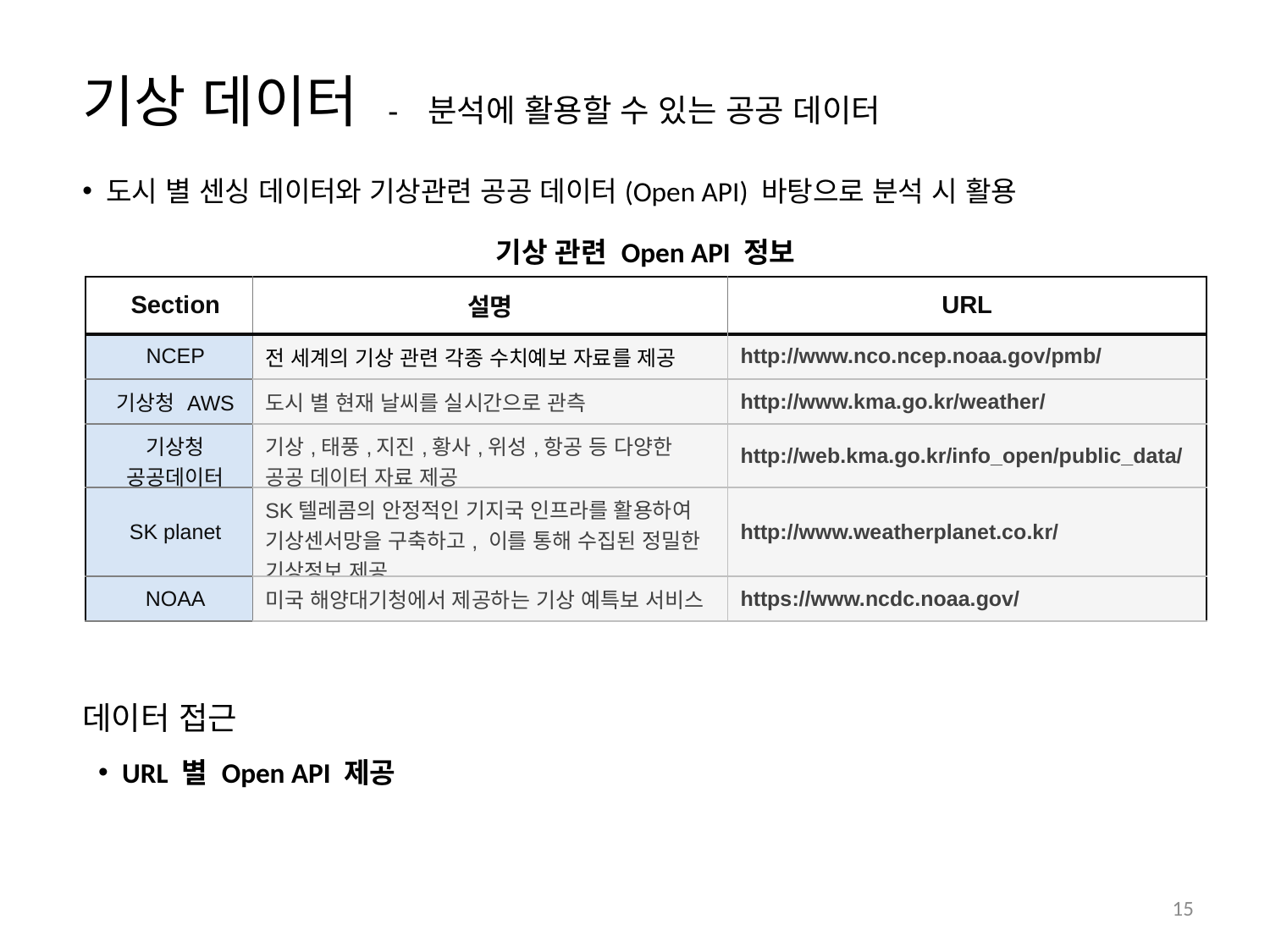

기상 데이터 - 분석에 활용할 수 있는 공공 데이터
도시 별 센싱 데이터와 기상관련 공공 데이터(Open API) 바탕으로 분석 시 활용
기상 관련 Open API 정보
| Section | 설명 | URL |
| --- | --- | --- |
| NCEP | 전 세계의 기상 관련 각종 수치예보 자료를 제공 | http://www.nco.ncep.noaa.gov/pmb/ |
| 기상청 AWS | 도시 별 현재 날씨를 실시간으로 관측 | http://www.kma.go.kr/weather/ |
| 기상청 공공데이터 | 기상,태풍,지진,황사,위성,항공 등 다양한 공공 데이터 자료 제공 | http://web.kma.go.kr/info\_open/public\_data/ |
| SK planet | SK텔레콤의 안정적인 기지국 인프라를 활용하여 기상센서망을 구축하고, 이를 통해 수집된 정밀한 기상정보 제공 | http://www.weatherplanet.co.kr/ |
| NOAA | 미국 해양대기청에서 제공하는 기상 예특보 서비스 | https://www.ncdc.noaa.gov/ |
데이터 접근
URL 별 Open API 제공
15